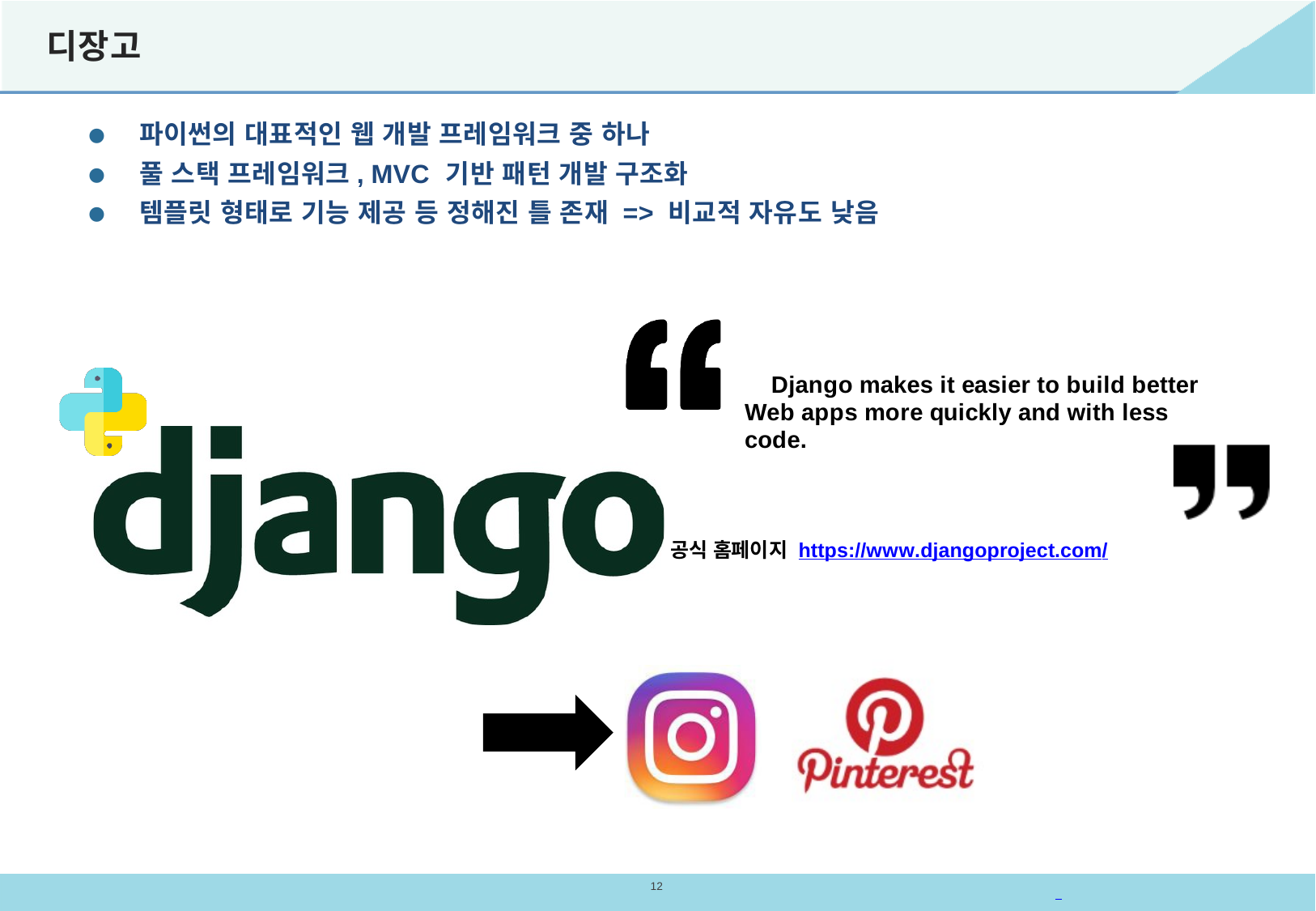

# 디장고
⚫ 파이썬의 대표적인 웹 개발 프레임워크 중 하나
⚫ 풀 스택 프레임워크, MVC 기반 패턴 개발 구조화
⚫ 템플릿 형태로 기능 제공 등 정해진 틀 존재 => 비교적 자유도 낮음

Django makes it easier to build better Web apps more quickly and with less code.

공식 홈페이지 https://www.djangoproject.com/